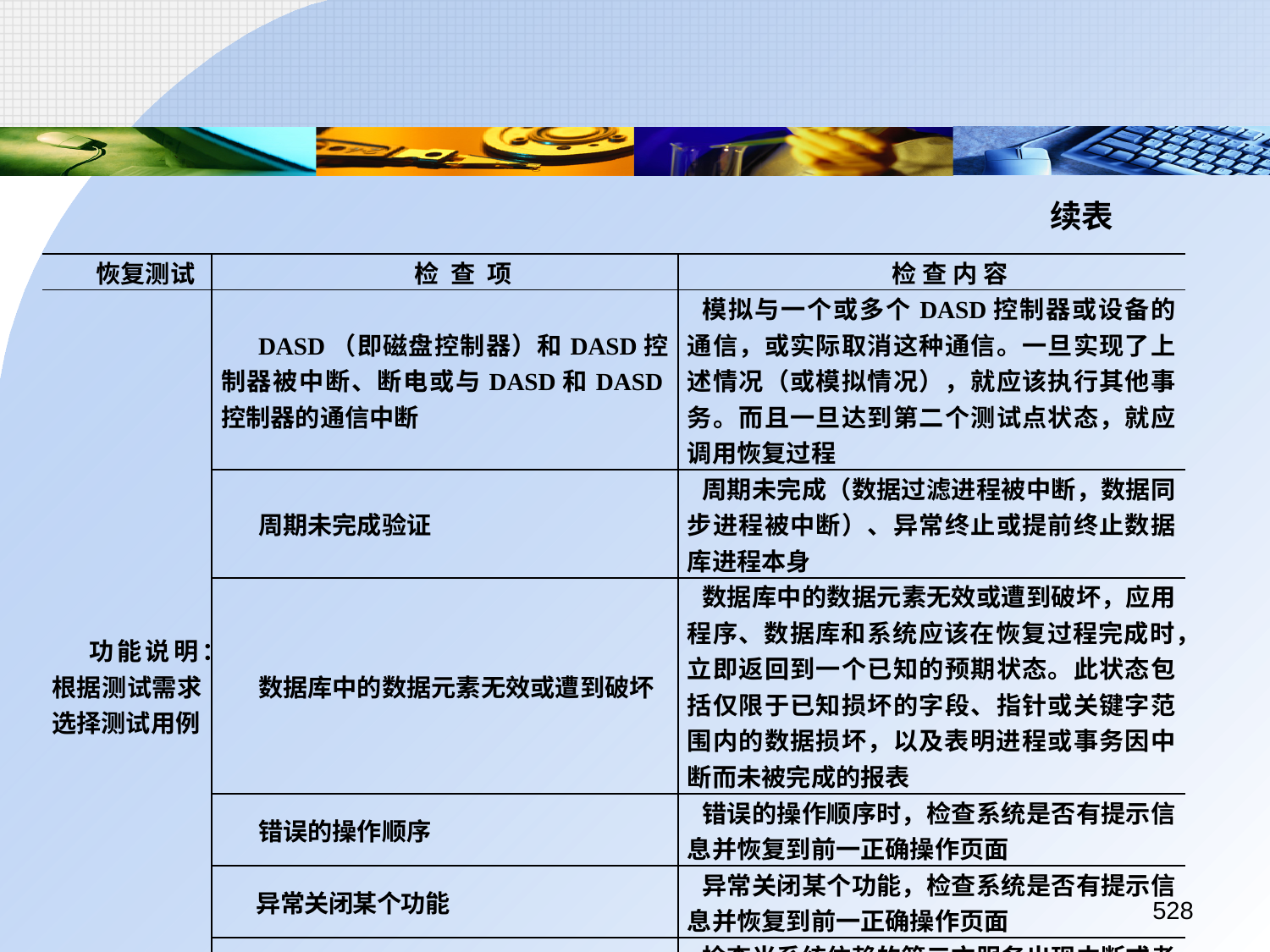

续表
| 恢复测试 | 检 查 项 | 检 查 内 容 |
| --- | --- | --- |
| 功能说明：根据测试需求选择测试用例 | DASD（即磁盘控制器）和DASD控制器被中断、断电或与DASD和DASD控制器的通信中断 | 模拟与一个或多个DASD控制器或设备的通信，或实际取消这种通信。一旦实现了上述情况（或模拟情况），就应该执行其他事务。而且一旦达到第二个测试点状态，就应调用恢复过程 |
|  | 周期未完成验证 | 周期未完成（数据过滤进程被中断，数据同步进程被中断）、异常终止或提前终止数据库进程本身 |
|  | 数据库中的数据元素无效或遭到破坏 | 数据库中的数据元素无效或遭到破坏，应用程序、数据库和系统应该在恢复过程完成时，立即返回到一个已知的预期状态。此状态包括仅限于已知损坏的字段、指针或关键字范围内的数据损坏，以及表明进程或事务因中断而未被完成的报表 |
|  | 错误的操作顺序 | 错误的操作顺序时，检查系统是否有提示信息并恢复到前一正确操作页面 |
|  | 异常关闭某个功能 | 异常关闭某个功能，检查系统是否有提示信息并恢复到前一正确操作页面 |
|  | 第三方服务中断 | 检查当系统依赖的第三方服务出现中断或者错误时系统是否能够正常运行。第三方服务一般指Web Service服务、EJB服务，以及需要接入Internet的DTD文件等 |
528